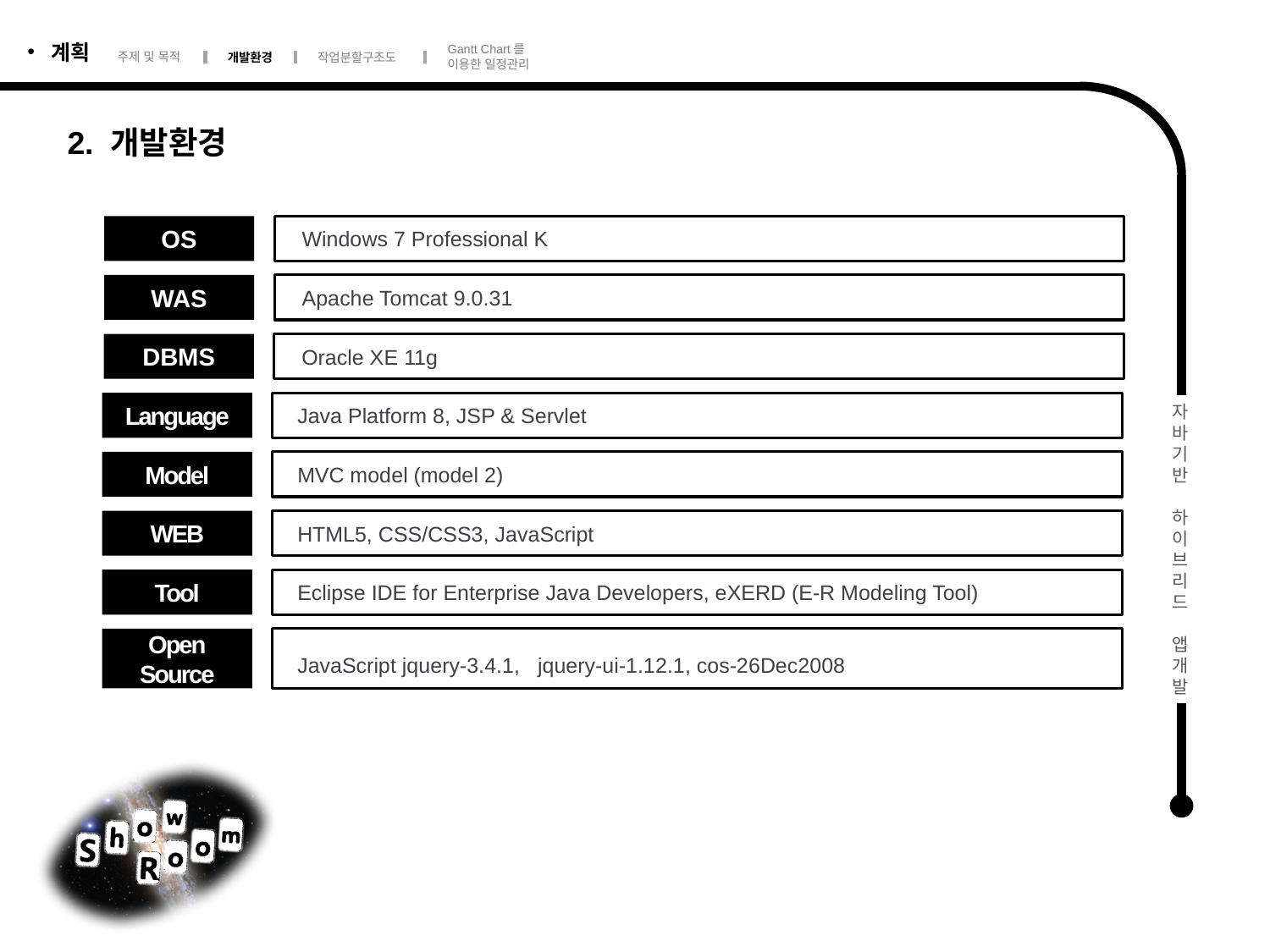

2. 개발환경
OS
Windows 7 Professional K
WAS
Apache Tomcat 9.0.31
DBMS
Oracle XE 11g
Language
Java Platform 8, JSP & Servlet
Model
MVC model (model 2)
WEB
HTML5, CSS/CSS3, JavaScript
Tool
Eclipse IDE for Enterprise Java Developers, eXERD (E-R Modeling Tool)
Open
Source
JavaScript jquery-3.4.1,   jquery-ui-1.12.1, cos-26Dec2008